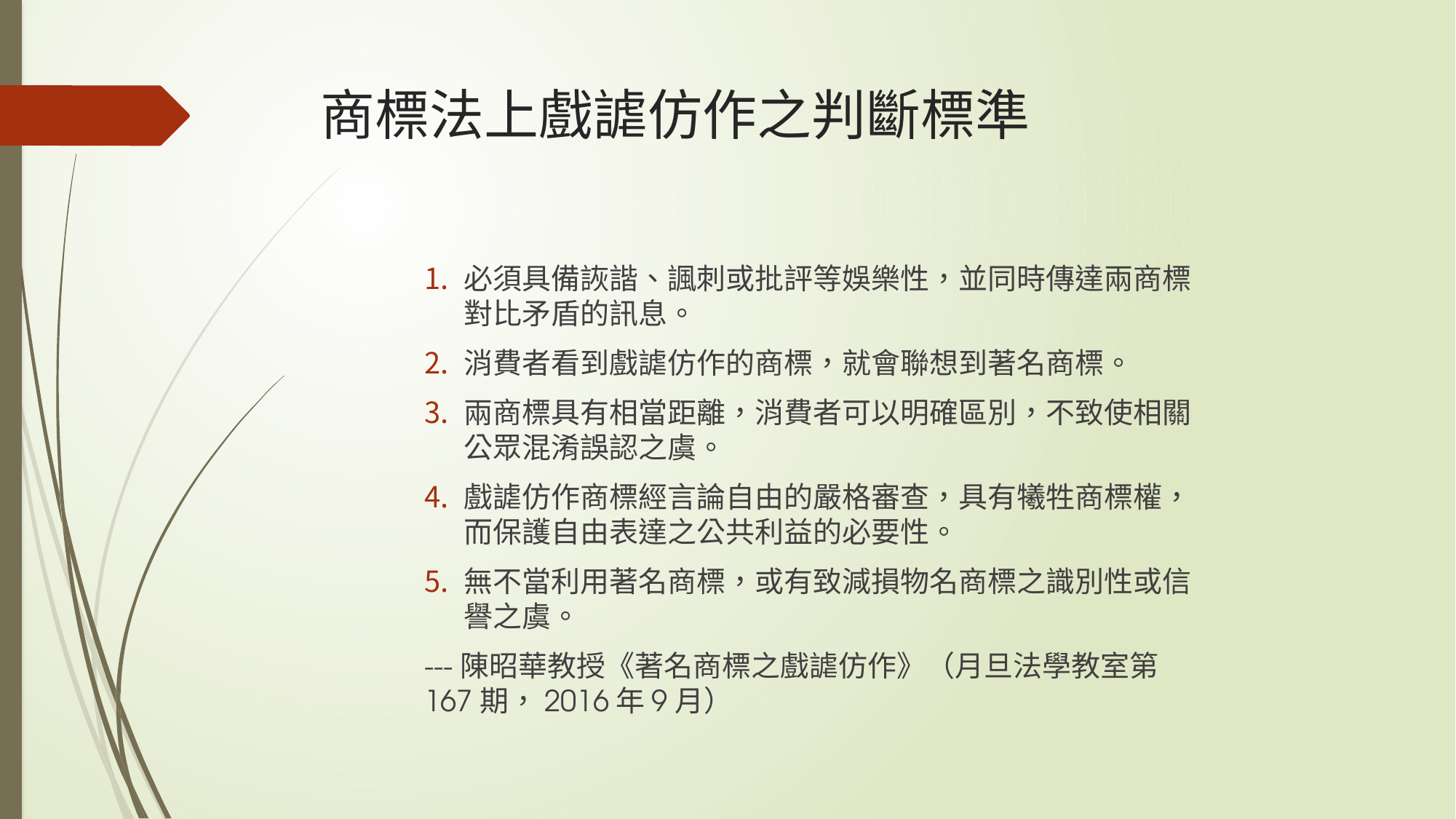

# 商標法上戲謔仿作之判斷標準
必須具備詼諧、諷刺或批評等娛樂性，並同時傳達兩商標對比矛盾的訊息。
消費者看到戲謔仿作的商標，就會聯想到著名商標。
兩商標具有相當距離，消費者可以明確區別，不致使相關公眾混淆誤認之虞。
戲謔仿作商標經言論自由的嚴格審查，具有犧牲商標權，而保護自由表達之公共利益的必要性。
無不當利用著名商標，或有致減損物名商標之識別性或信譽之虞。
---陳昭華教授《著名商標之戲謔仿作》（月旦法學教室第167期，2016年9月）